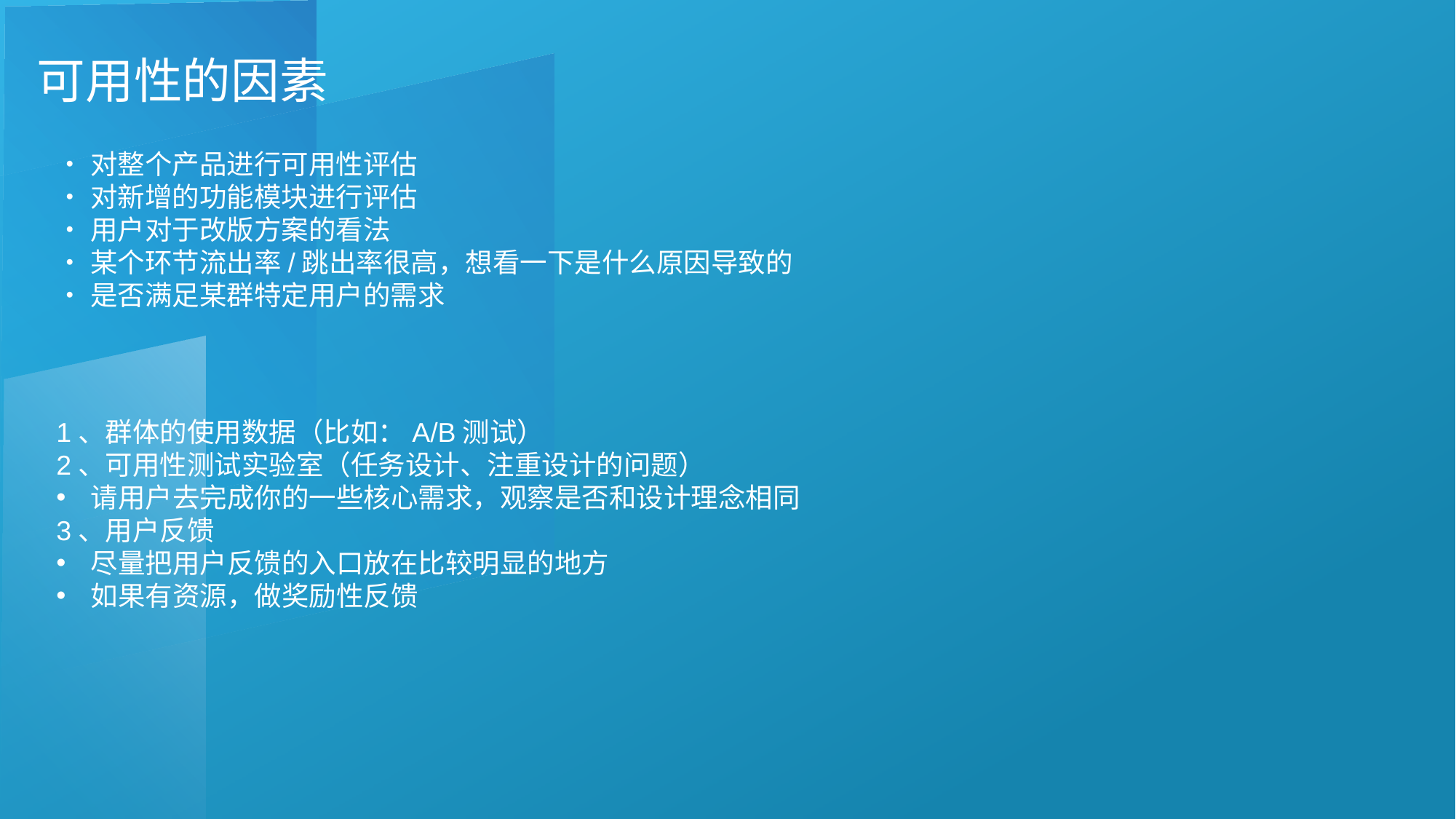

可用性的因素
•对整个产品进行可用性评估
•对新增的功能模块进行评估
•用户对于改版方案的看法
•某个环节流出率/跳出率很高，想看一下是什么原因导致的
•是否满足某群特定用户的需求
1、群体的使用数据（比如：A/B测试）
2、可用性测试实验室（任务设计、注重设计的问题）
请用户去完成你的一些核心需求，观察是否和设计理念相同
3、用户反馈
尽量把用户反馈的入口放在比较明显的地方
如果有资源，做奖励性反馈